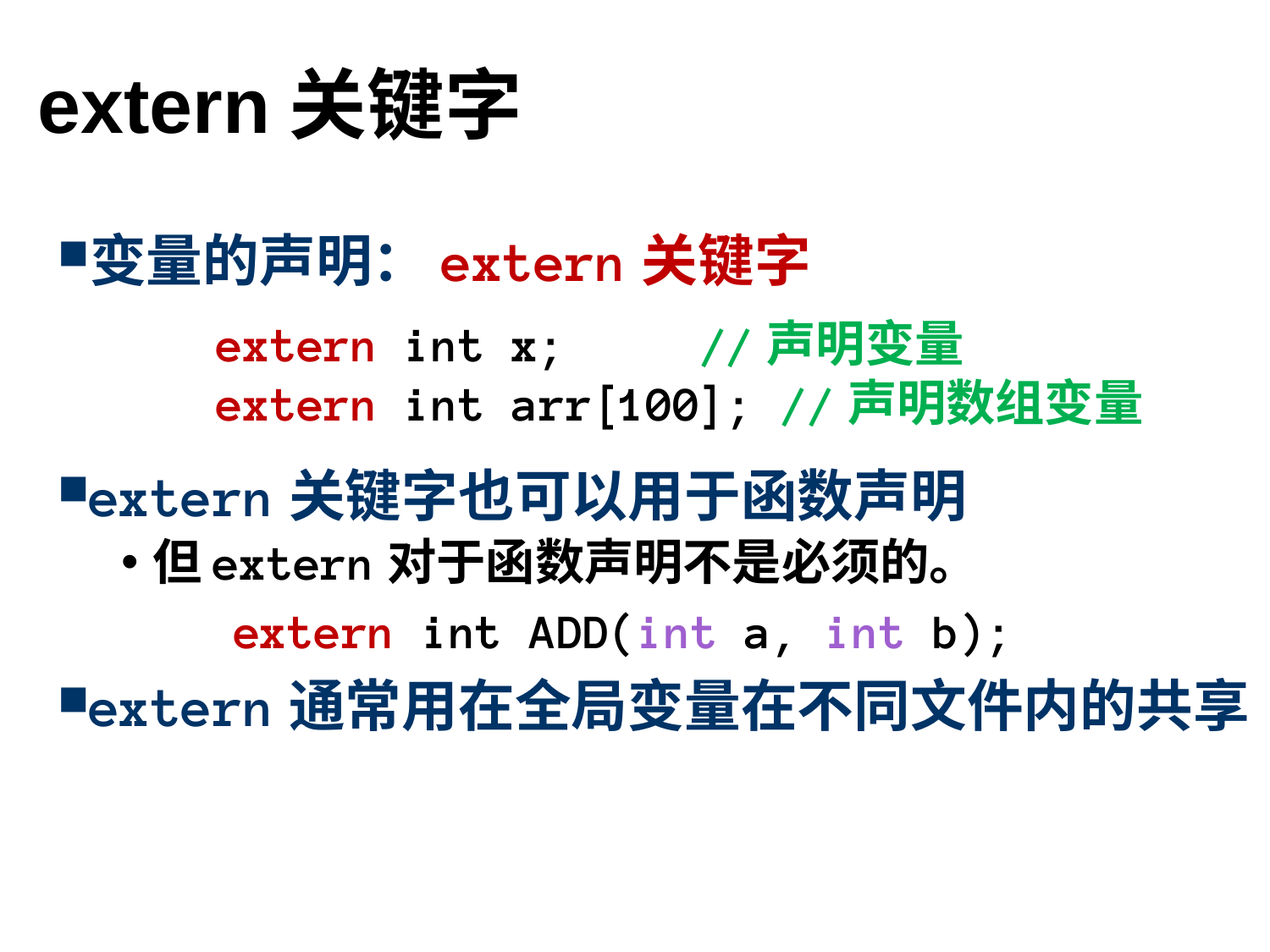

# extern关键字
变量的声明：extern关键字

extern关键字也可以用于函数声明
但extern对于函数声明不是必须的。

extern通常用在全局变量在不同文件内的共享

extern int x;     //声明变量
extern int arr[100]; //声明数组变量
extern int ADD(int a, int b);